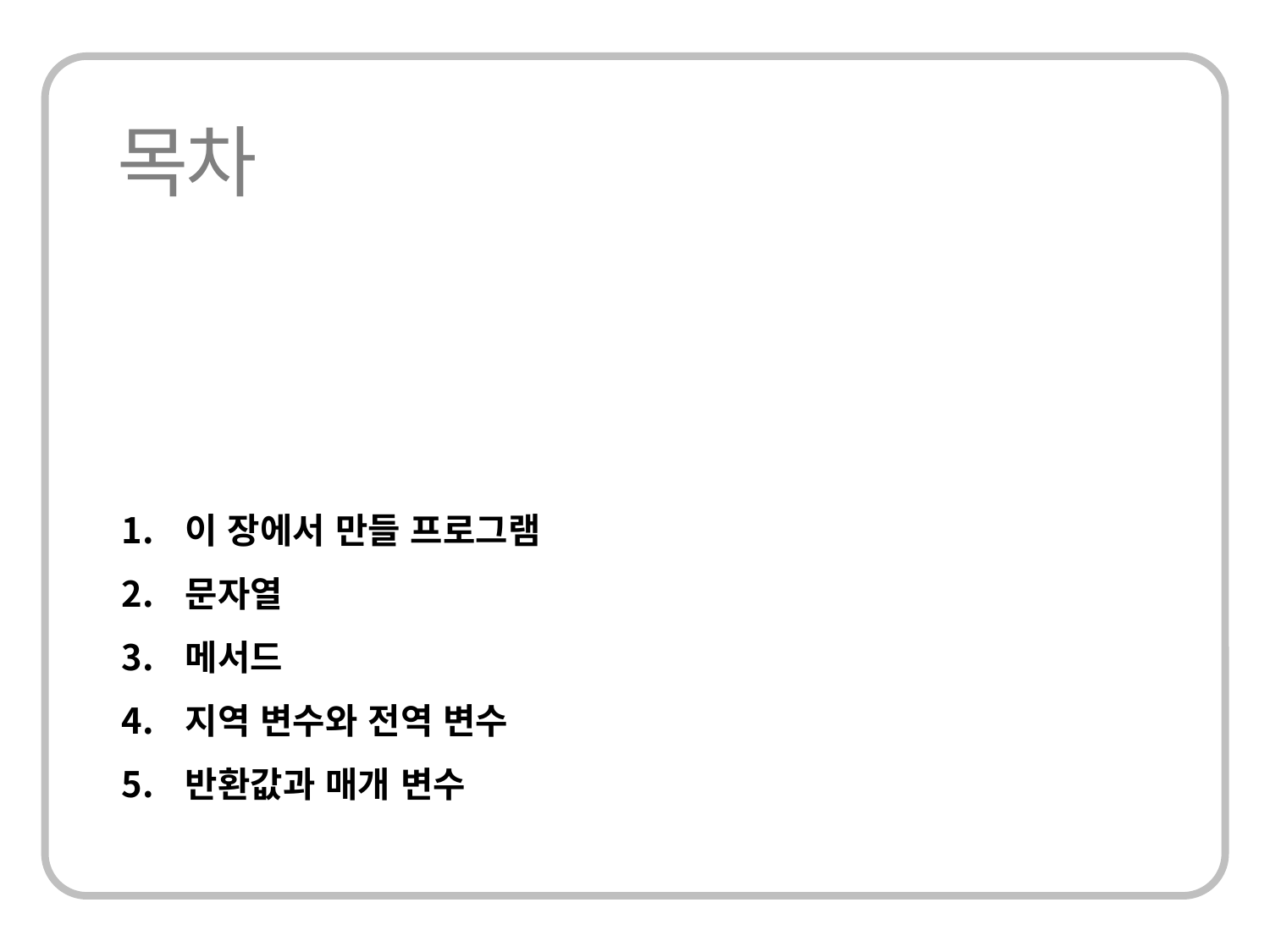

이 장에서 만들 프로그램
문자열
메서드
지역 변수와 전역 변수
반환값과 매개 변수